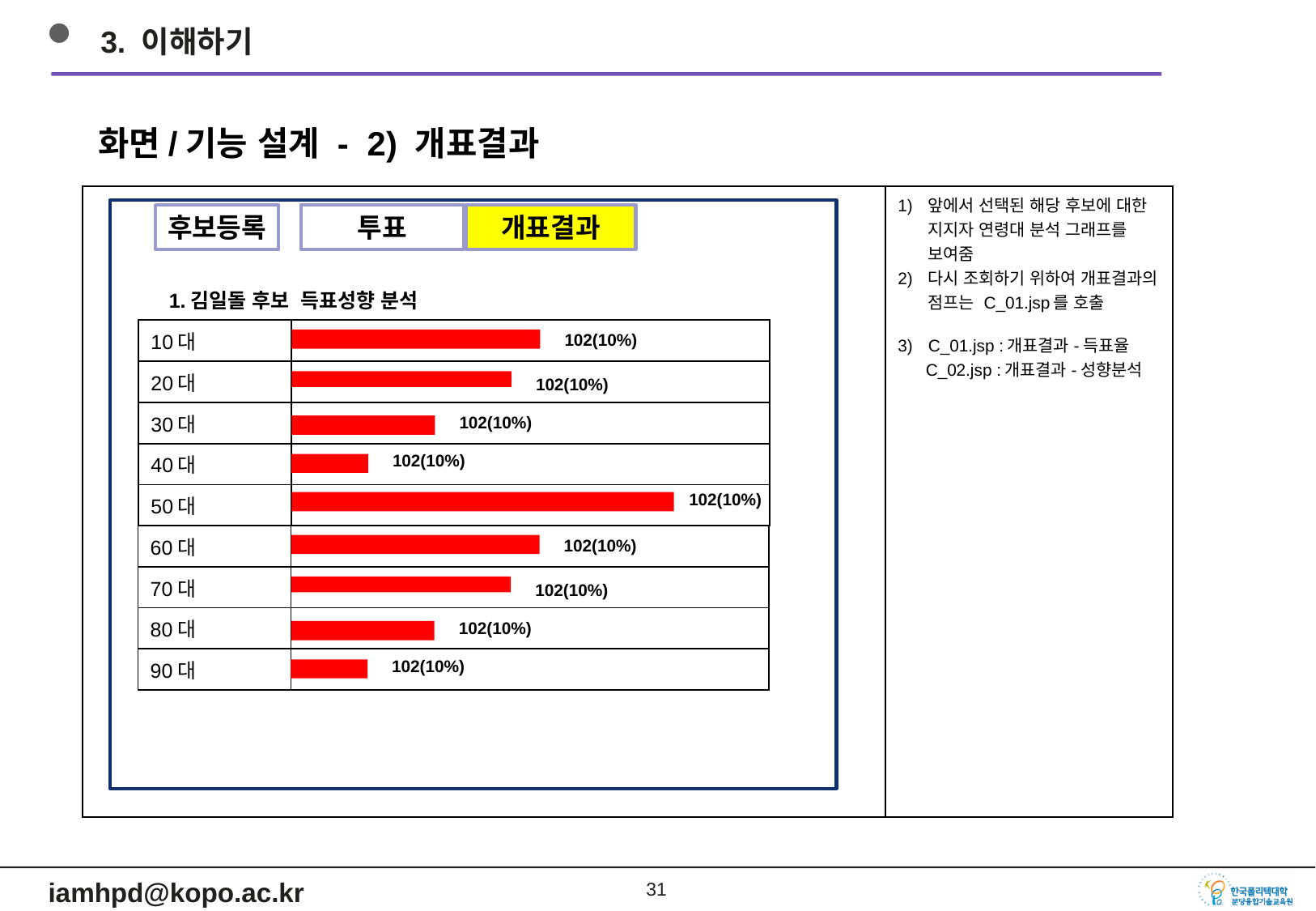

3. 이해하기
화면/기능 설계 -  2) 개표결과
|  | 앞에서 선택된 해당 후보에 대한 지지자 연령대 분석 그래프를 보여줌 다시 조회하기 위하여 개표결과의 점프는 C\_01.jsp를 호출 C\_01.jsp :개표결과-득표율 C\_02.jsp :개표결과-성향분석 |
| --- | --- |

후보등록
투표
개표결과
1.김일돌 후보  득표성향 분석
| 10대 |  |
| --- | --- |
| 20대 |  |
| 30대 |  |
| 40대 |  |
| 50대 |  |
102(10%)

102(10%)

102(10%)

102(10%)

102(10%)

| 60대 |  |
| --- | --- |
| 70대 |  |
| 80대 |  |
| 90대 |  |
102(10%)

102(10%)

102(10%)

102(10%)

31